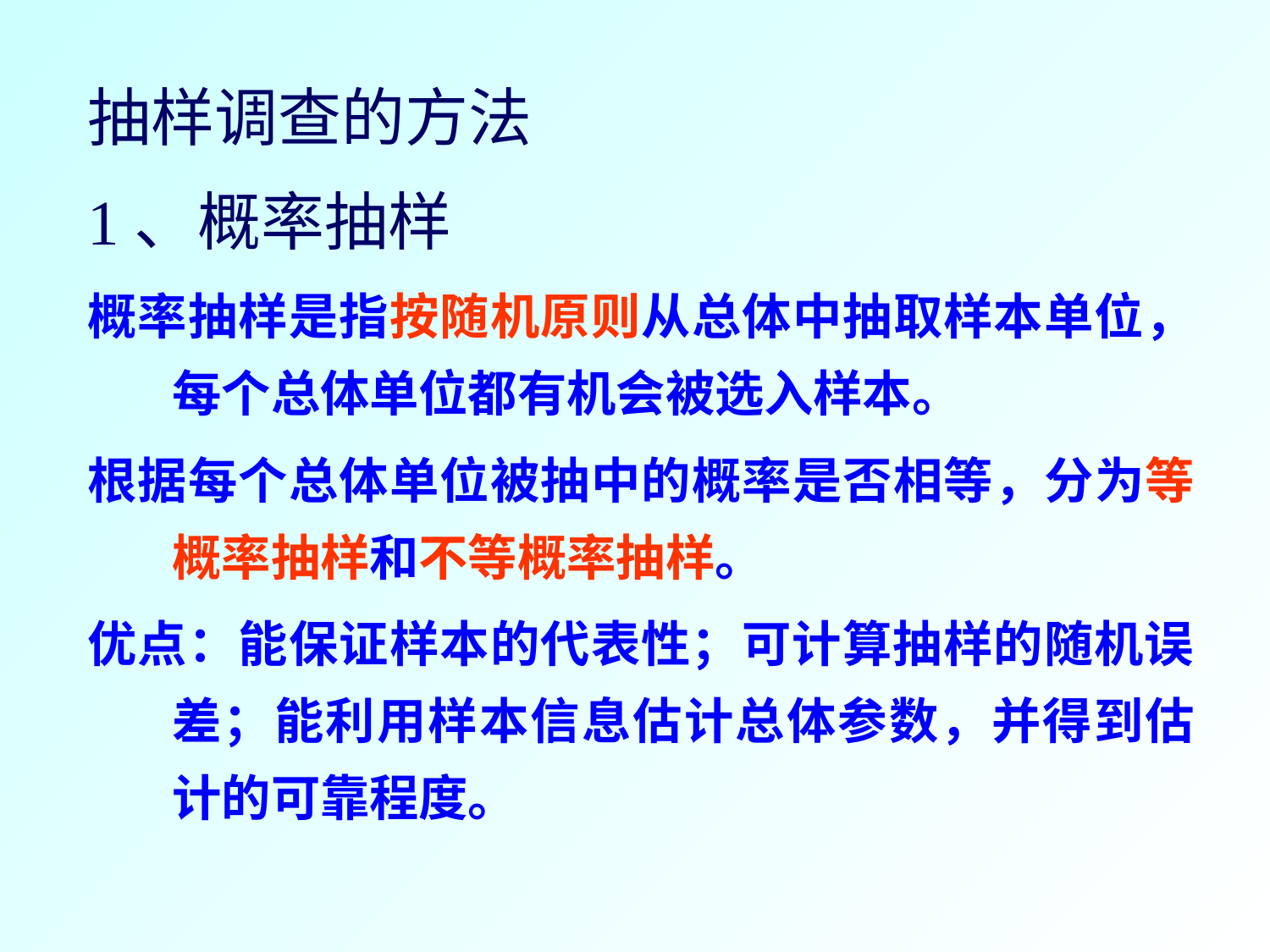

抽样调查的方法
1、概率抽样
概率抽样是指按随机原则从总体中抽取样本单位，每个总体单位都有机会被选入样本。
根据每个总体单位被抽中的概率是否相等，分为等概率抽样和不等概率抽样。
优点：能保证样本的代表性；可计算抽样的随机误差；能利用样本信息估计总体参数，并得到估计的可靠程度。